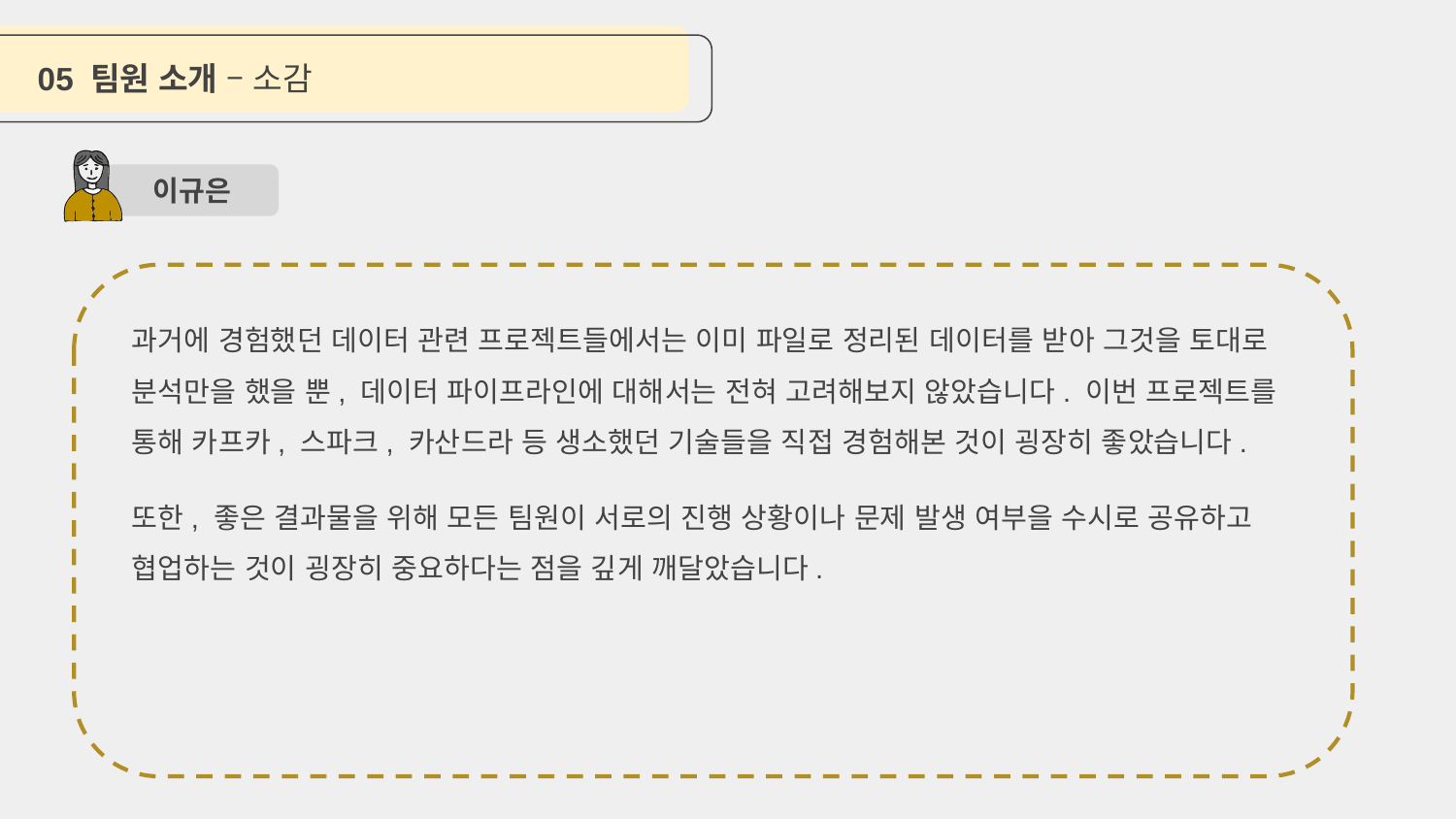

05 팀원 소개 – 소감

이규은

과거에 경험했던 데이터 관련 프로젝트들에서는 이미 파일로 정리된 데이터를 받아 그것을 토대로 분석만을 했을 뿐, 데이터 파이프라인에 대해서는 전혀 고려해보지 않았습니다. 이번 프로젝트를 통해 카프카, 스파크, 카산드라 등 생소했던 기술들을 직접 경험해본 것이 굉장히 좋았습니다.
또한, 좋은 결과물을 위해 모든 팀원이 서로의 진행 상황이나 문제 발생 여부을 수시로 공유하고 협업하는 것이 굉장히 중요하다는 점을 깊게 깨달았습니다.